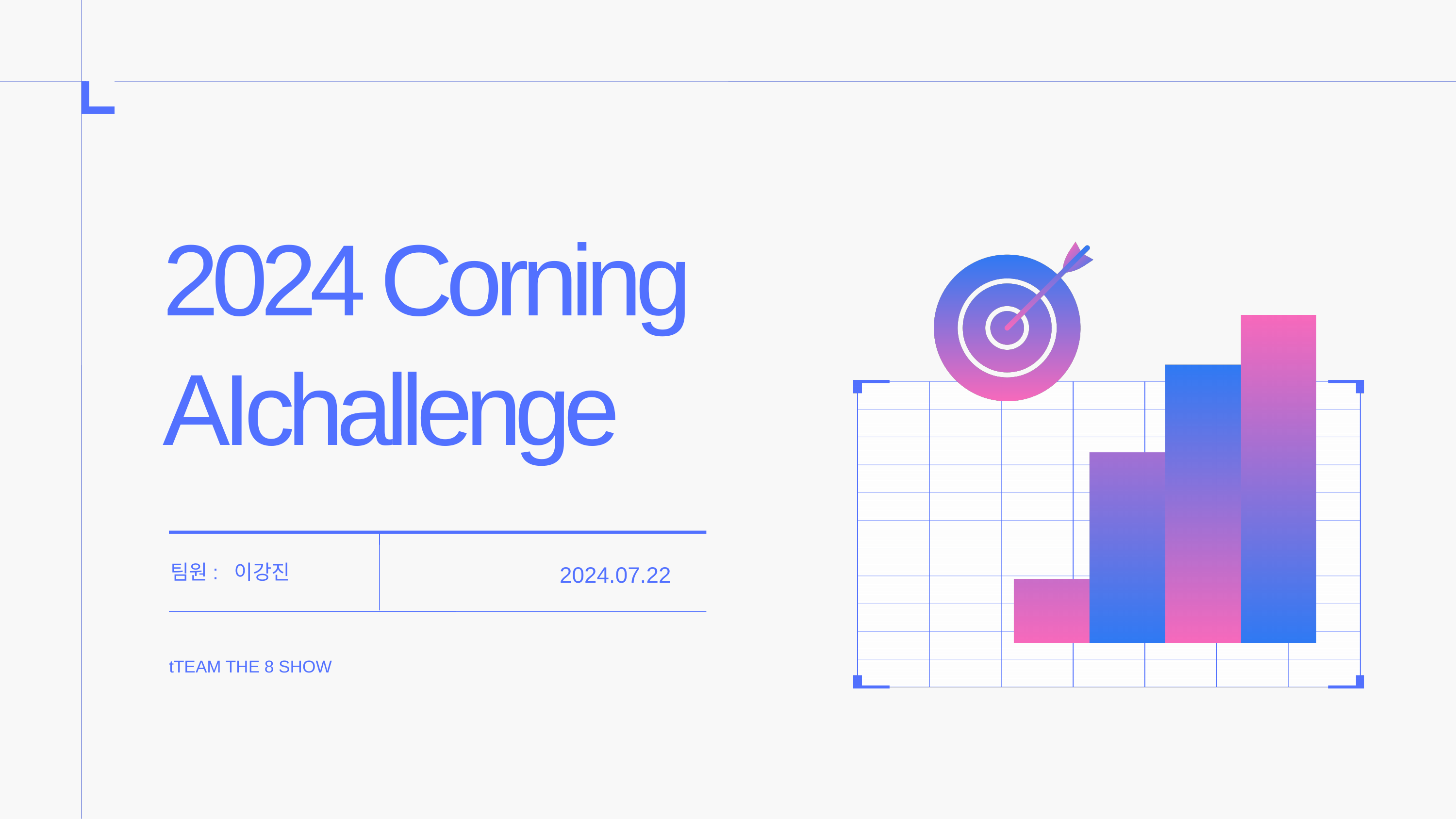

2024 Corning
AIchallenge

2024.07.22
팀원:  이강진

tTEAM THE 8 SHOW